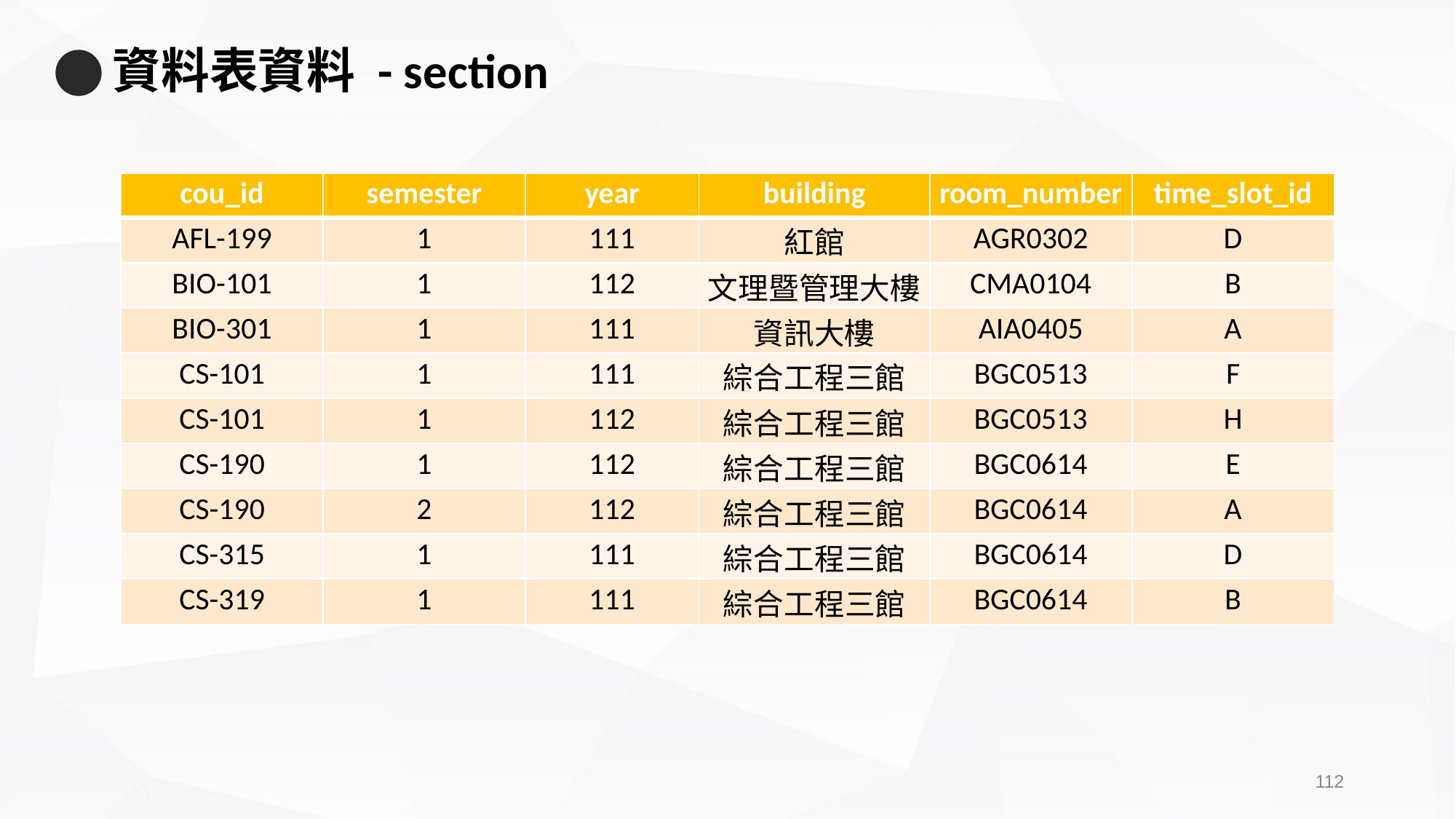

# 資料表資料 - section
| cou\_id | semester | year | building | room\_number | time\_slot\_id |
| --- | --- | --- | --- | --- | --- |
| AFL-199 | 1 | 111 | 紅館 | AGR0302 | D |
| BIO-101 | 1 | 112 | 文理暨管理大樓 | CMA0104 | B |
| BIO-301 | 1 | 111 | 資訊大樓 | AIA0405 | A |
| CS-101 | 1 | 111 | 綜合工程三館 | BGC0513 | F |
| CS-101 | 1 | 112 | 綜合工程三館 | BGC0513 | H |
| CS-190 | 1 | 112 | 綜合工程三館 | BGC0614 | E |
| CS-190 | 2 | 112 | 綜合工程三館 | BGC0614 | A |
| CS-315 | 1 | 111 | 綜合工程三館 | BGC0614 | D |
| CS-319 | 1 | 111 | 綜合工程三館 | BGC0614 | B |
112